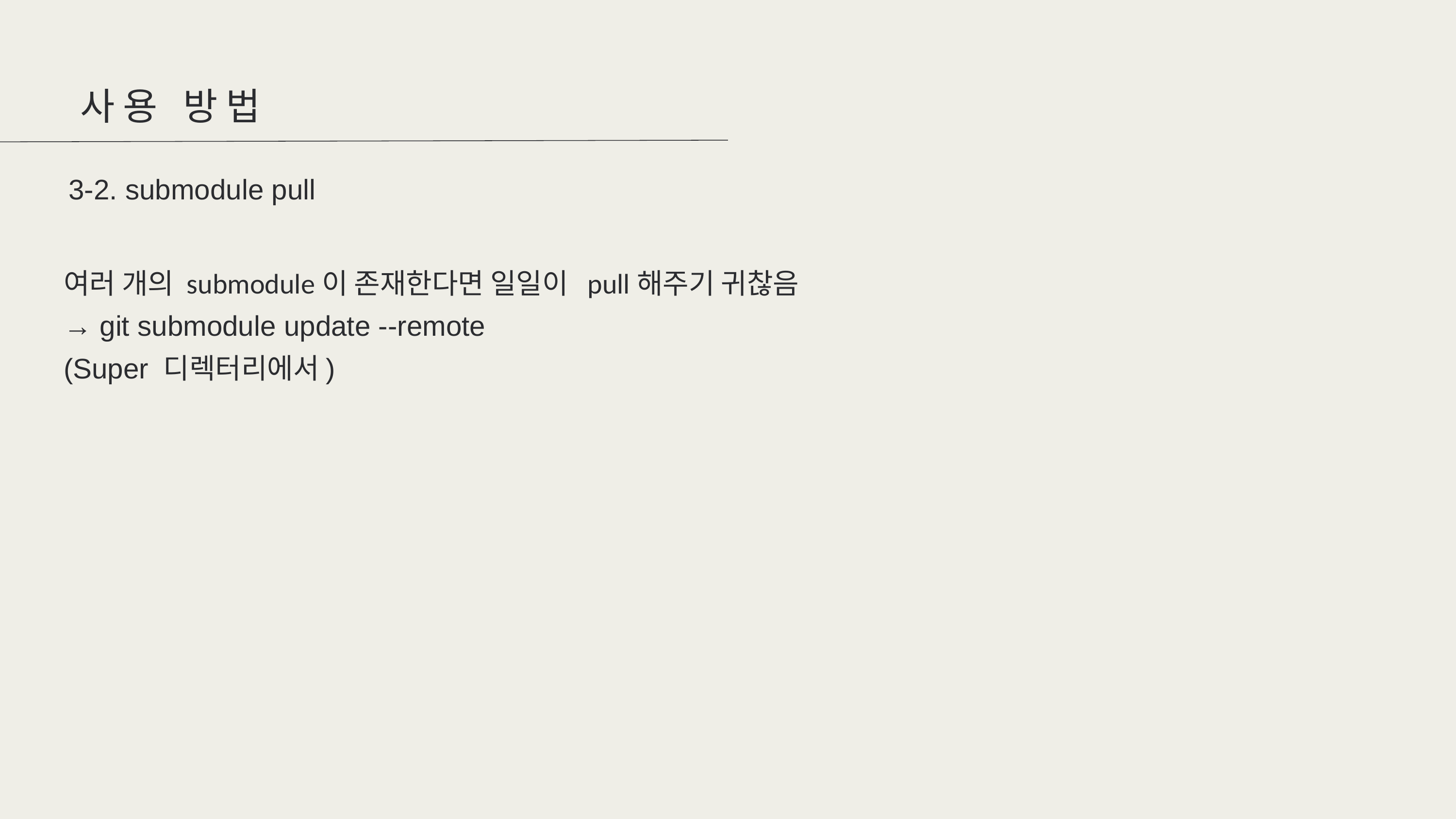

사용 방법

   3-2. submodule pull
여러 개의 submodule이 존재한다면 일일이  pull해주기 귀찮음
→ git submodule update --remote
(Super 디렉터리에서)